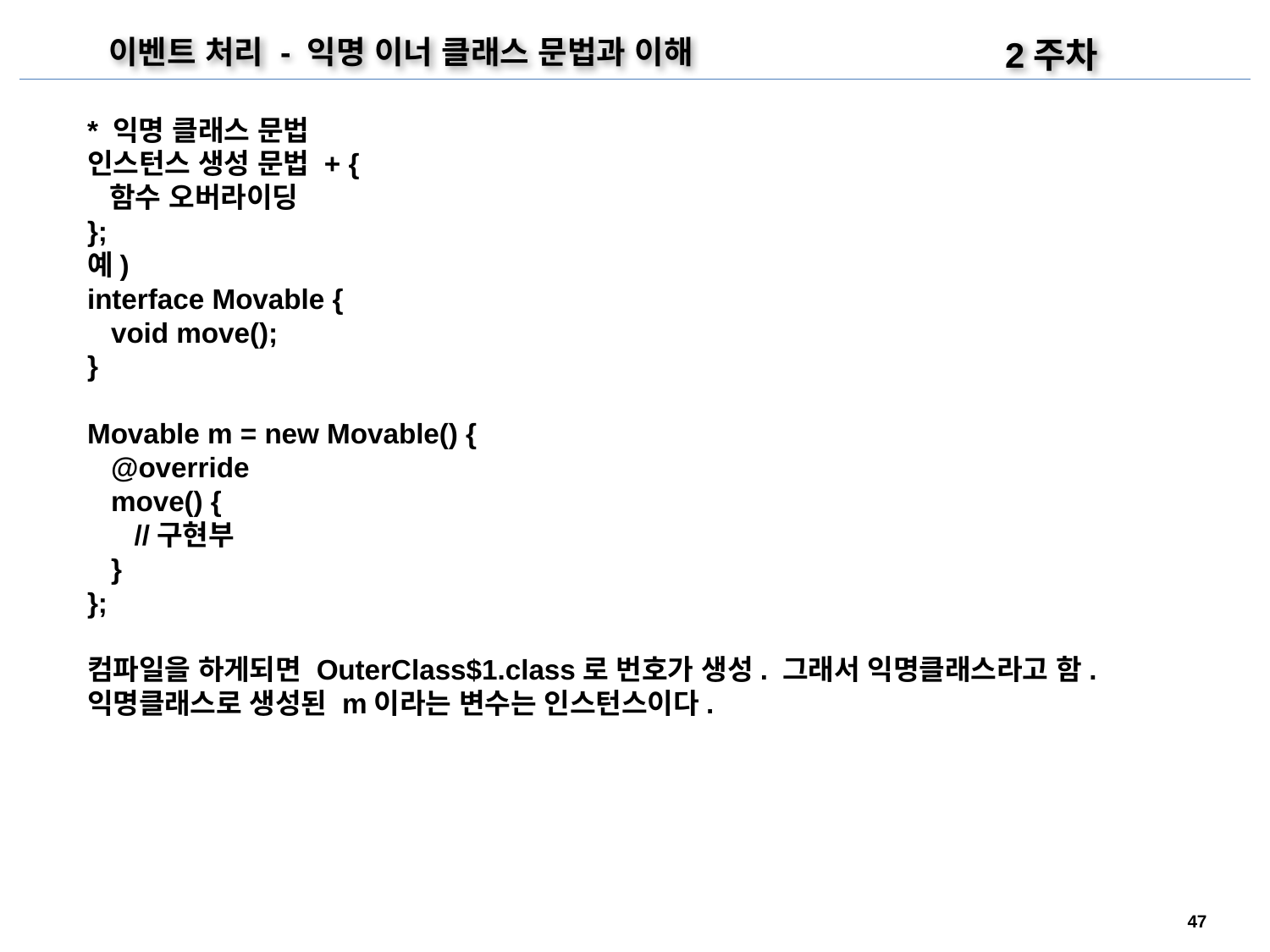

2주차
이벤트 처리 - 익명 이너 클래스 문법과 이해
* 익명 클래스 문법
인스턴스 생성 문법 + {
  함수 오버라이딩
};
예)
interface Movable {
   void move();
}

Movable m = new Movable() {
   @override
   move() {
      //구현부
   }
};

컴파일을 하게되면 OuterClass$1.class로 번호가 생성. 그래서 익명클래스라고 함.
익명클래스로 생성된 m이라는 변수는 인스턴스이다.